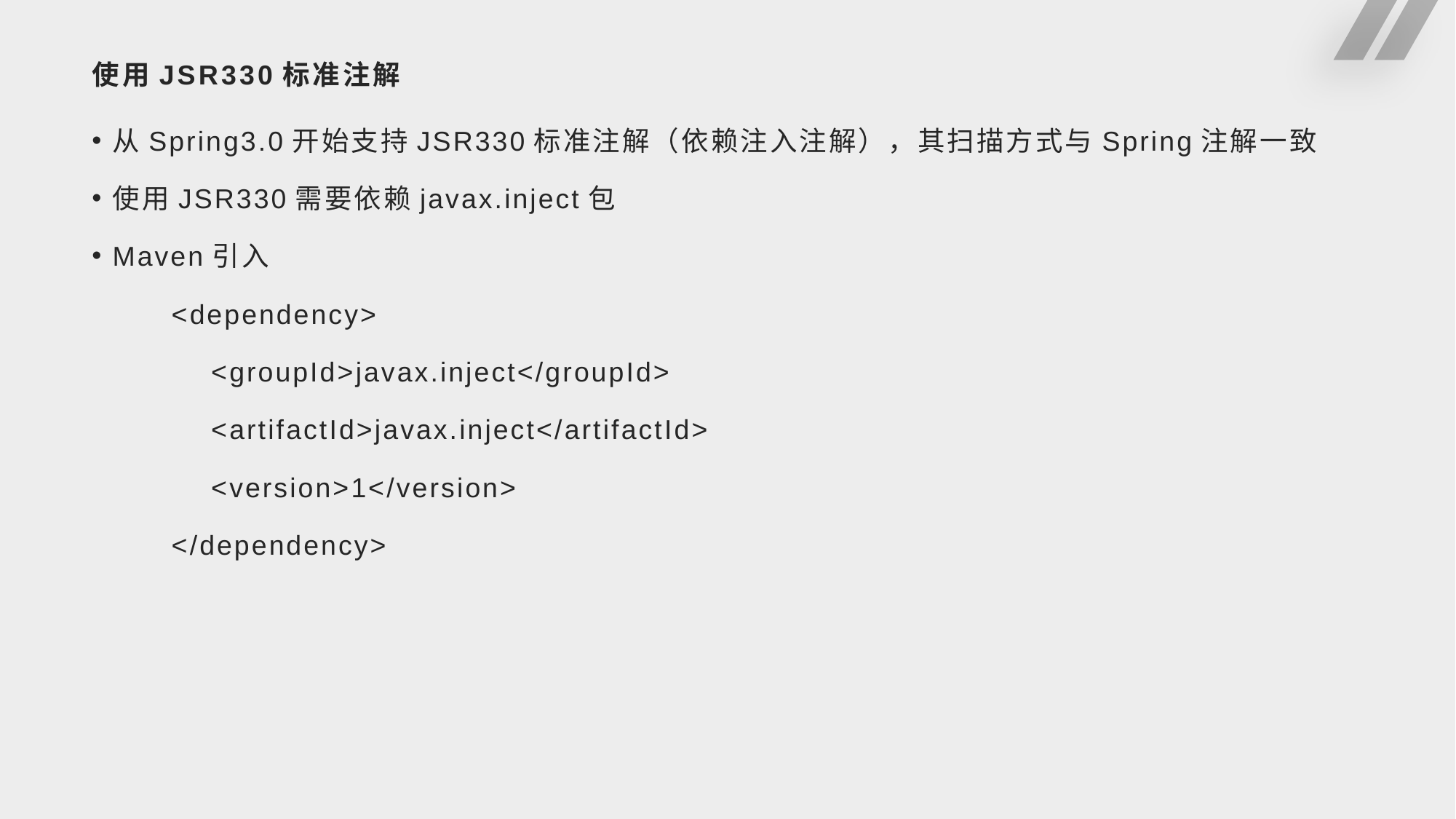

# 使用JSR330标准注解
从Spring3.0开始支持JSR330标准注解（依赖注入注解），其扫描方式与Spring注解一致
使用JSR330需要依赖javax.inject包
Maven引入
        <dependency>
            <groupId>javax.inject</groupId>
            <artifactId>javax.inject</artifactId>
            <version>1</version>
        </dependency>